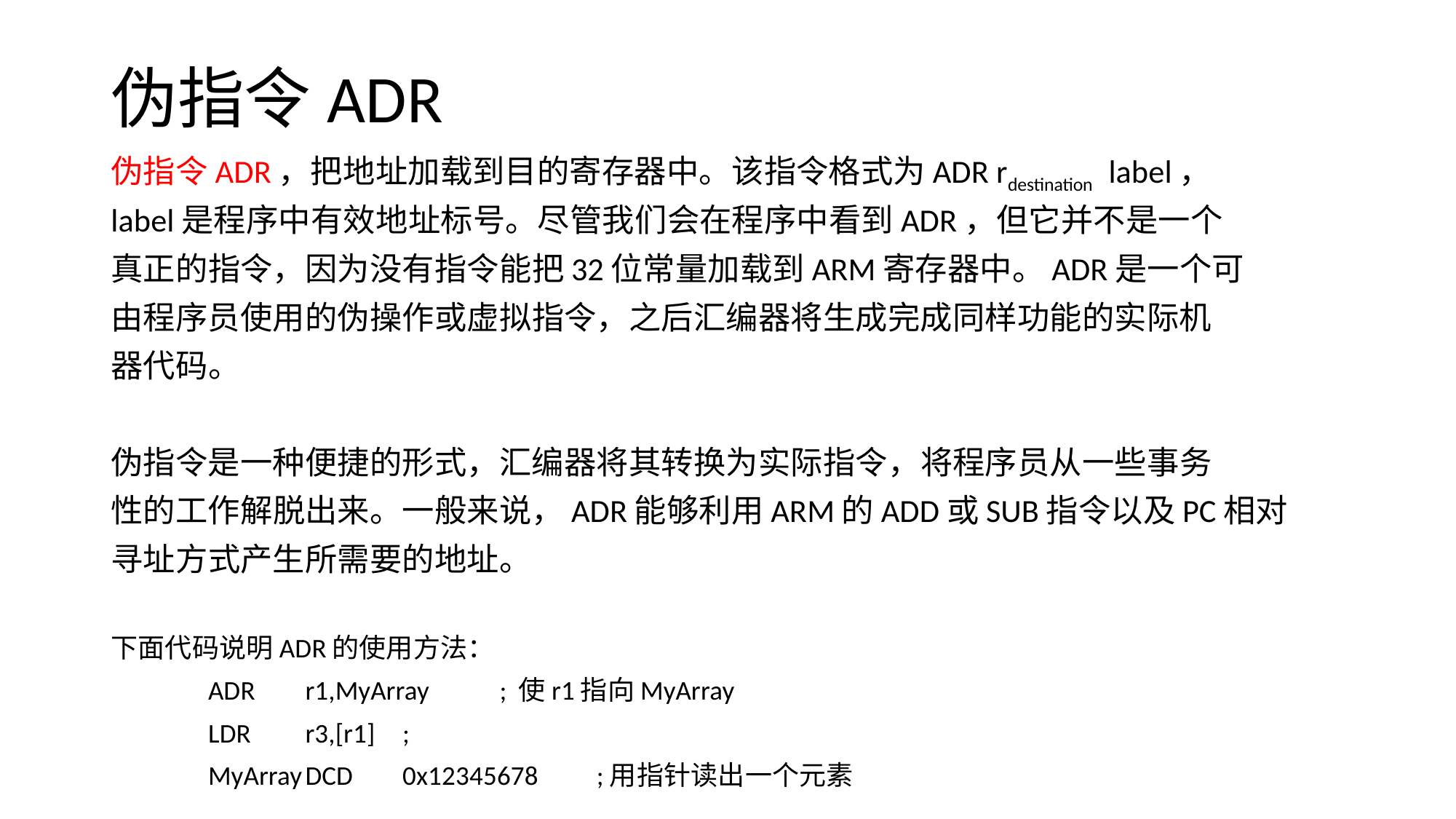

# 伪指令ADR
伪指令ADR，把地址加载到目的寄存器中。该指令格式为ADR rdestination   label，
label是程序中有效地址标号。尽管我们会在程序中看到ADR，但它并不是一个
真正的指令，因为没有指令能把32位常量加载到ARM寄存器中。ADR是一个可
由程序员使用的伪操作或虚拟指令，之后汇编器将生成完成同样功能的实际机
器代码。

伪指令是一种便捷的形式，汇编器将其转换为实际指令，将程序员从一些事务
性的工作解脱出来。一般来说，ADR能够利用ARM的ADD或SUB指令以及PC相对
寻址方式产生所需要的地址。

下面代码说明ADR的使用方法：
			ADR	r1,MyArray	; 使r1指向MyArray
			LDR	r3,[r1]		;
	MyArray		DCD	0x12345678	;用指针读出一个元素